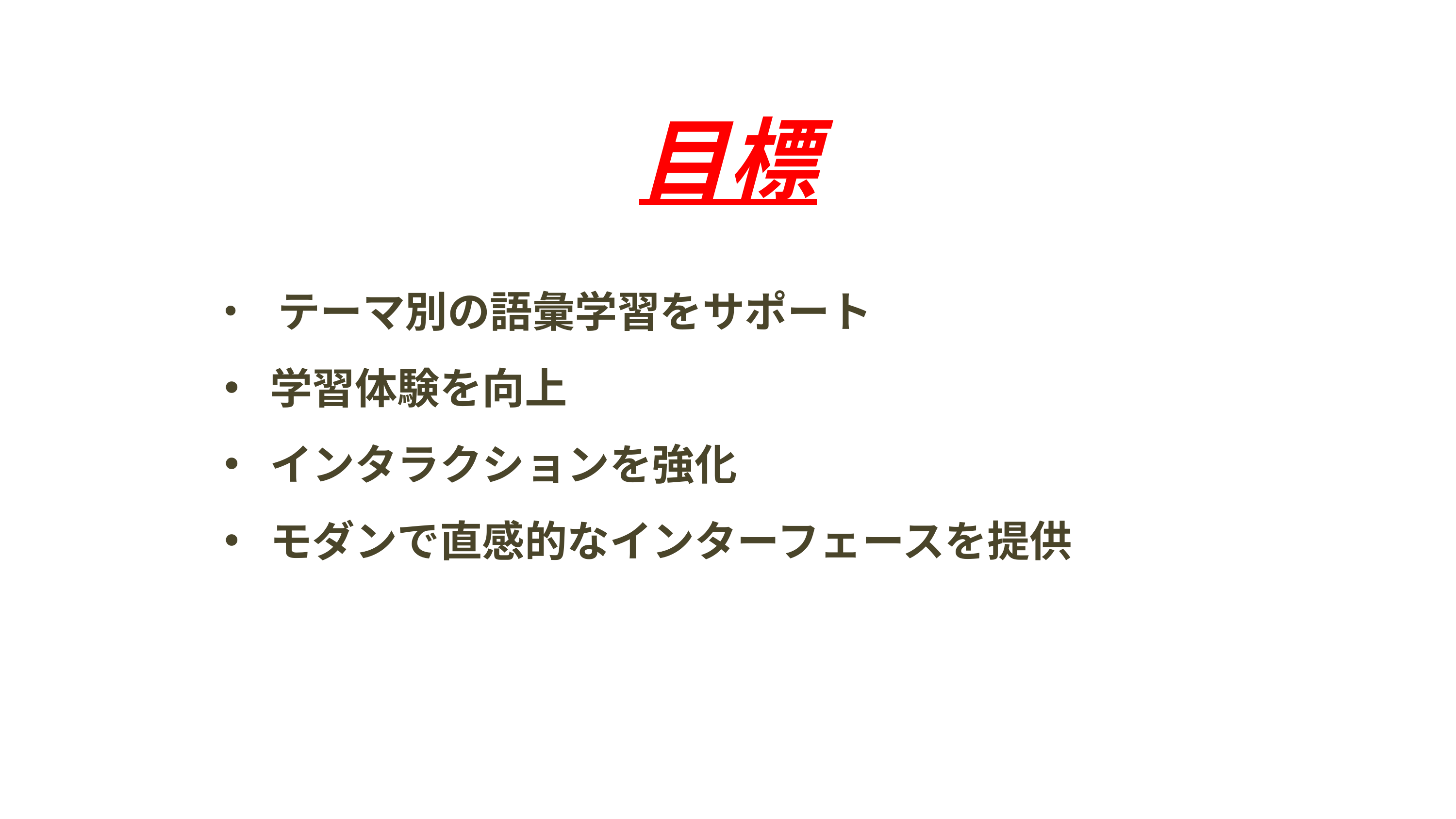

目標
 テーマ別の語彙学習をサポート
学習体験を向上
インタラクションを強化
モダンで直感的なインターフェースを提供